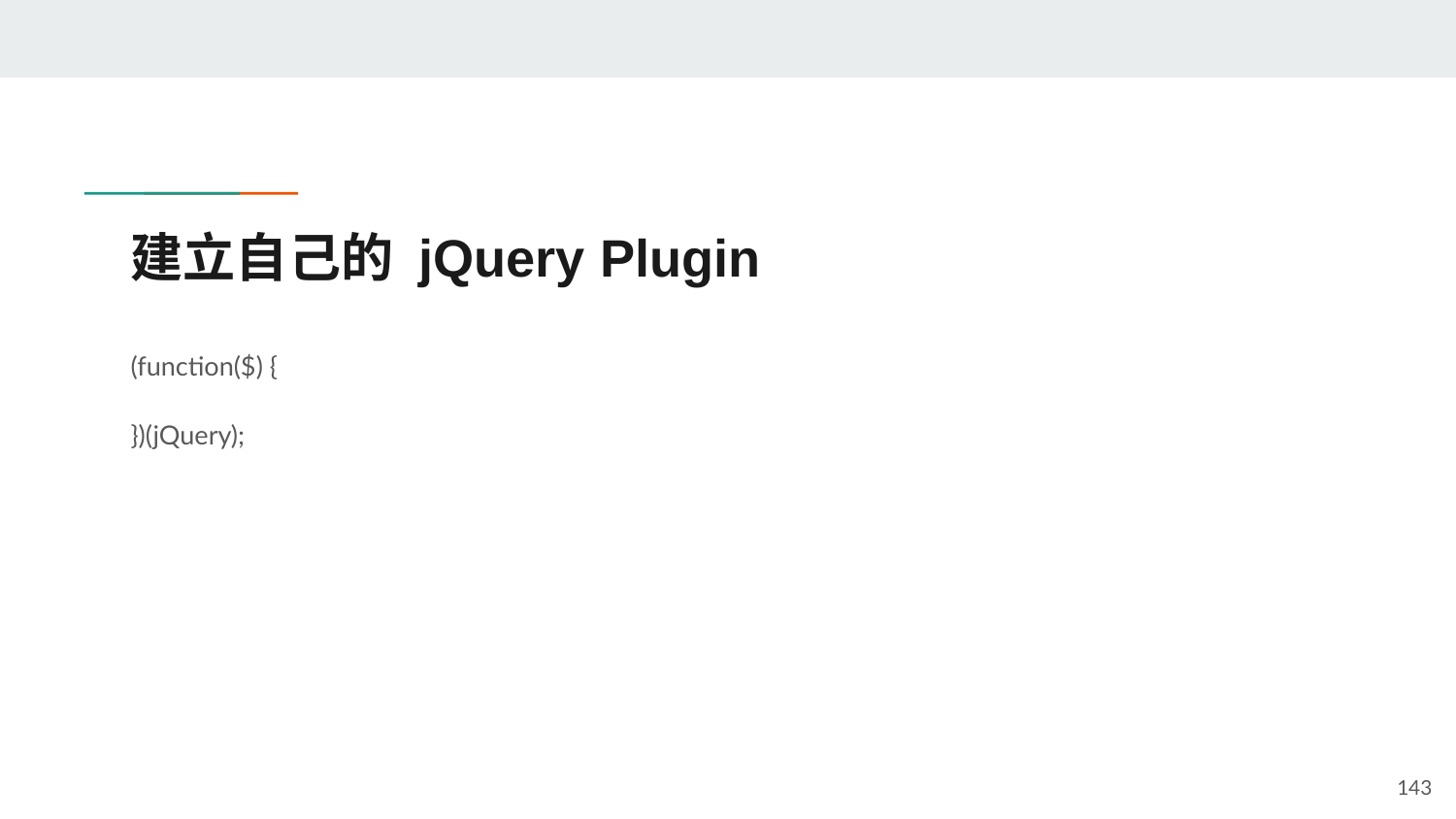

# 建立自己的 jQuery Plugin
(function($) {
})(jQuery);
143